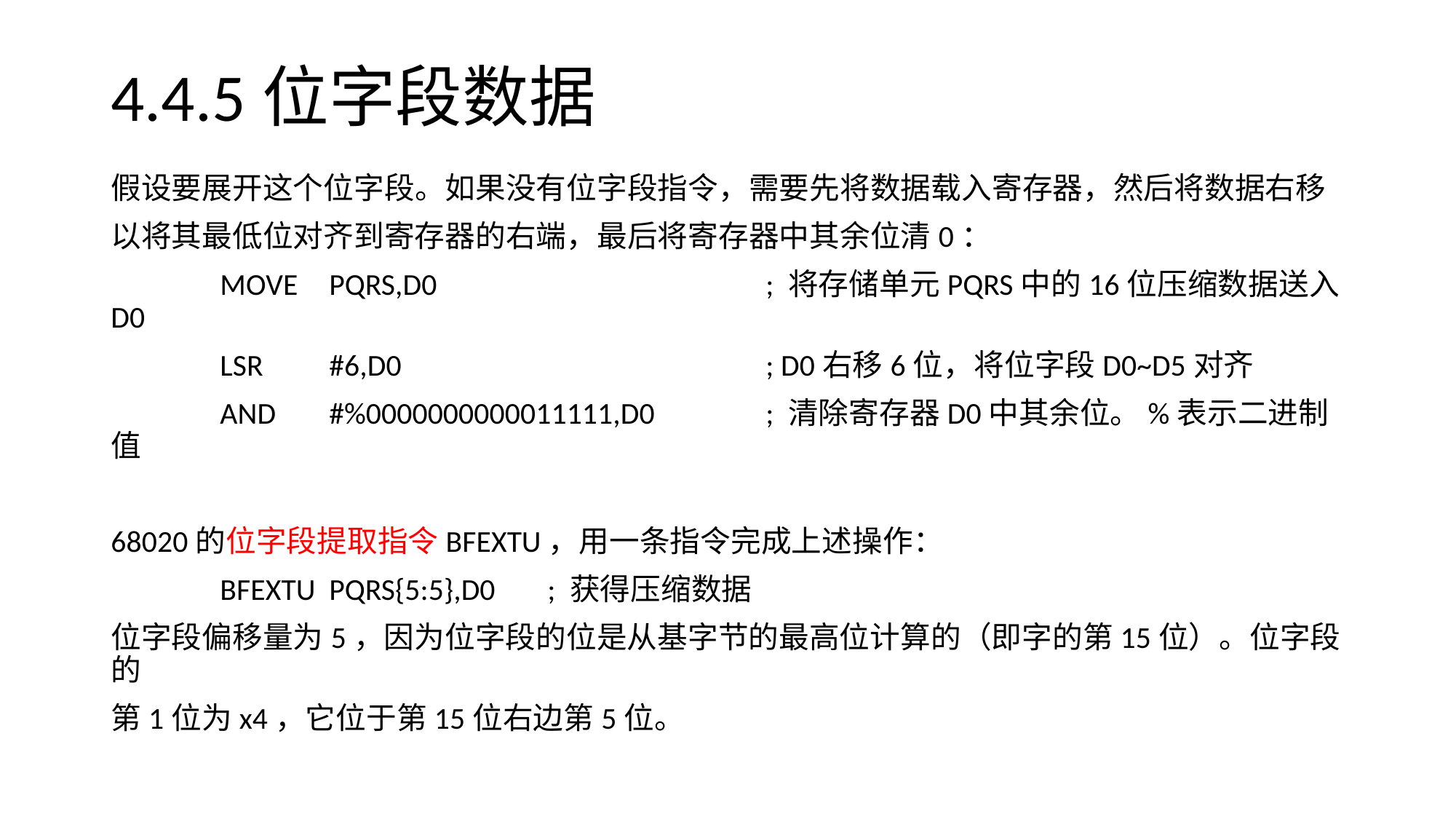

# 4.4.5位字段数据
假设要展开这个位字段。如果没有位字段指令，需要先将数据载入寄存器，然后将数据右移
以将其最低位对齐到寄存器的右端，最后将寄存器中其余位清0：
	MOVE	PQRS,D0				; 将存储单元PQRS中的16位压缩数据送入D0
	LSR	#6,D0				; D0右移6位，将位字段D0~D5对齐
	AND 	#%0000000000011111,D0		; 清除寄存器D0中其余位。%表示二进制值

68020的位字段提取指令BFEXTU，用一条指令完成上述操作：
	BFEXTU	PQRS{5:5},D0	; 获得压缩数据
位字段偏移量为5，因为位字段的位是从基字节的最高位计算的（即字的第15位）。位字段的
第1位为x4，它位于第15位右边第5位。